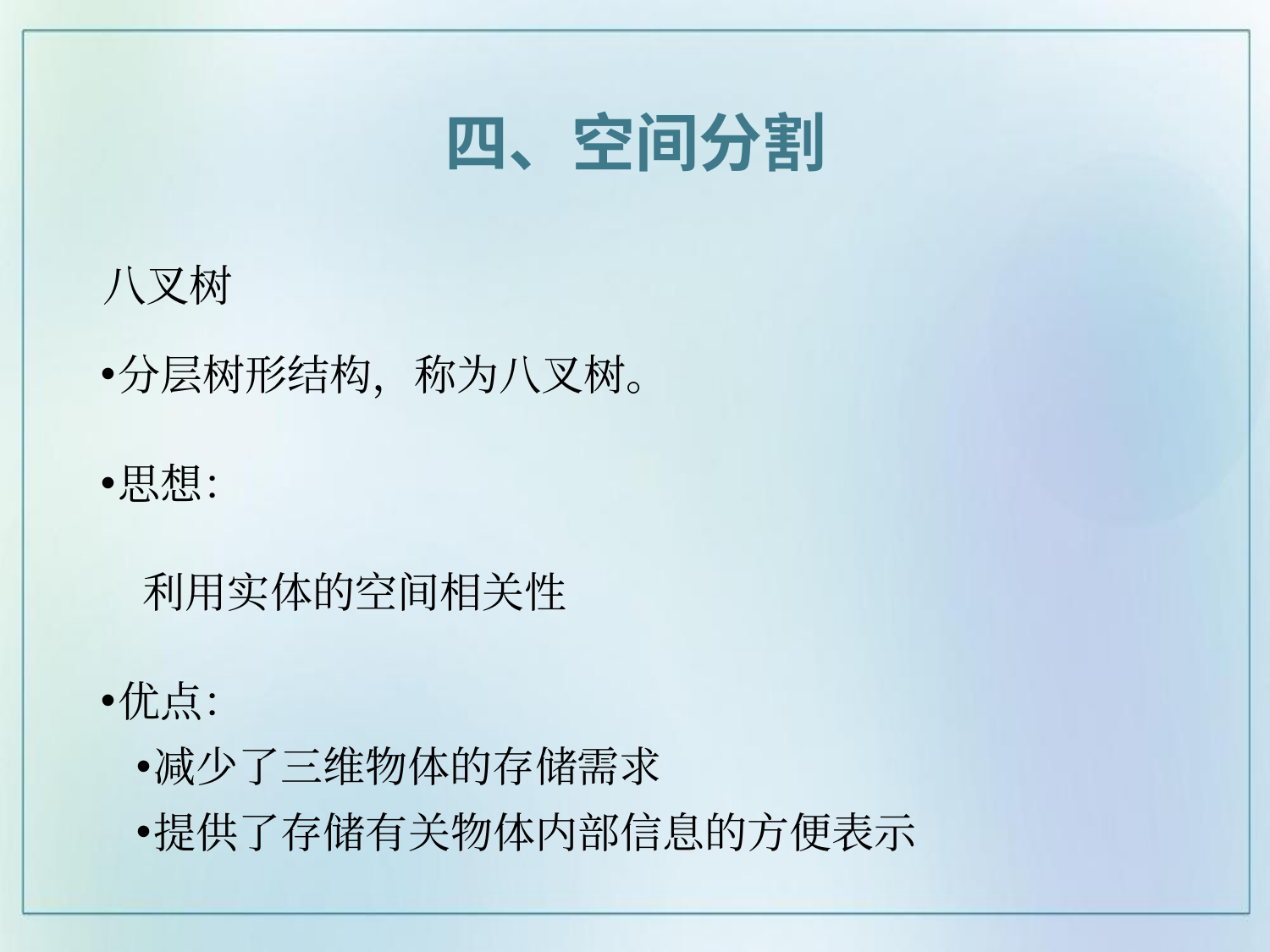

四、空间分割
# 八叉树
分层树形结构，称为八叉树。
思想：
   利用实体的空间相关性
优点：
减少了三维物体的存储需求
提供了存储有关物体内部信息的方便表示